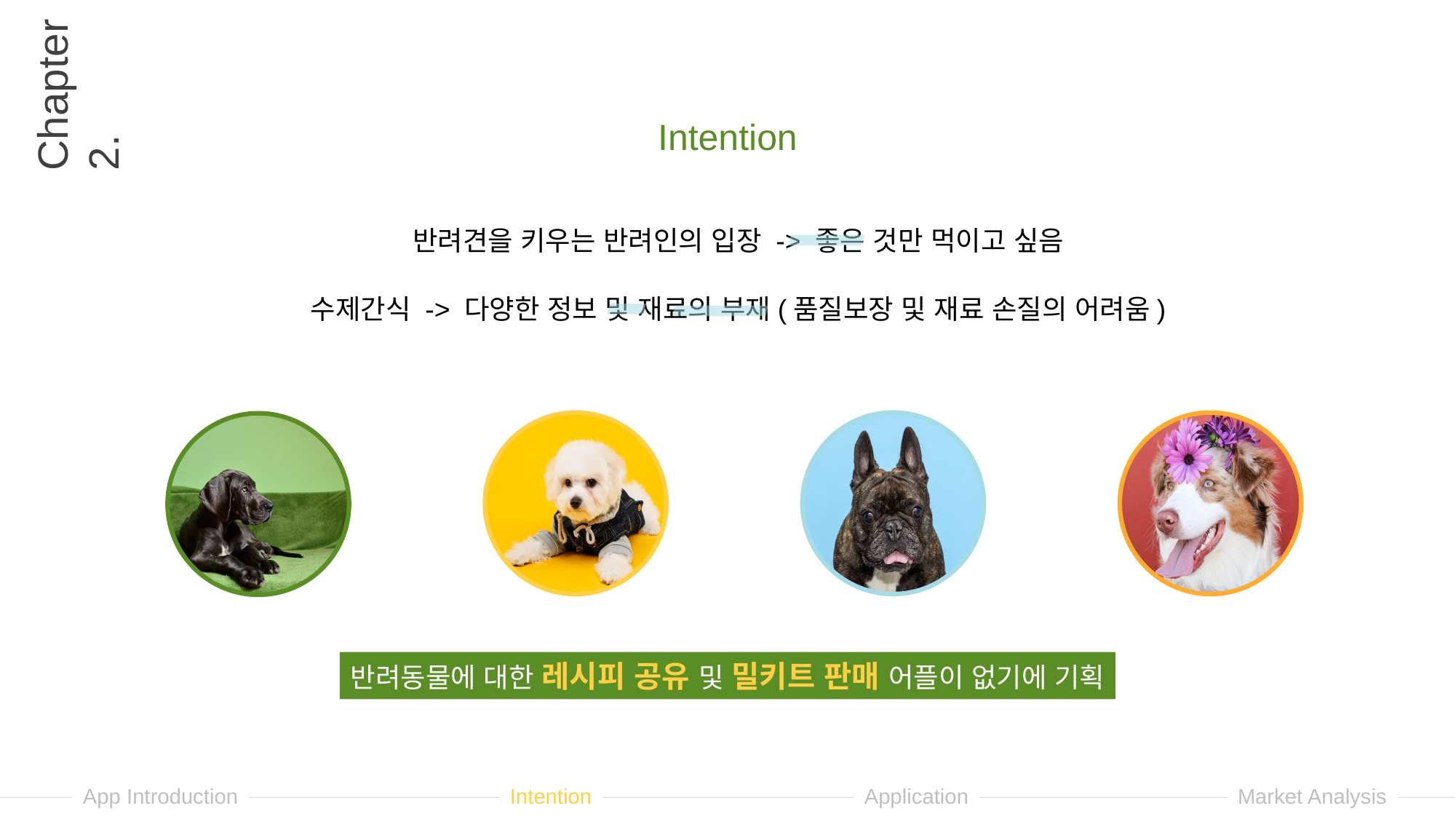

Chapter 2.
Intention
반려견을 키우는 반려인의 입장 -> 좋은 것만 먹이고 싶음

수제간식 -> 다양한 정보 및 재료의 부재(품질보장 및 재료 손질의 어려움)

반려동물에 대한 레시피 공유 및 밀키트 판매 어플이 없기에 기획
App Introduction
Application
Intention
Market Analysis